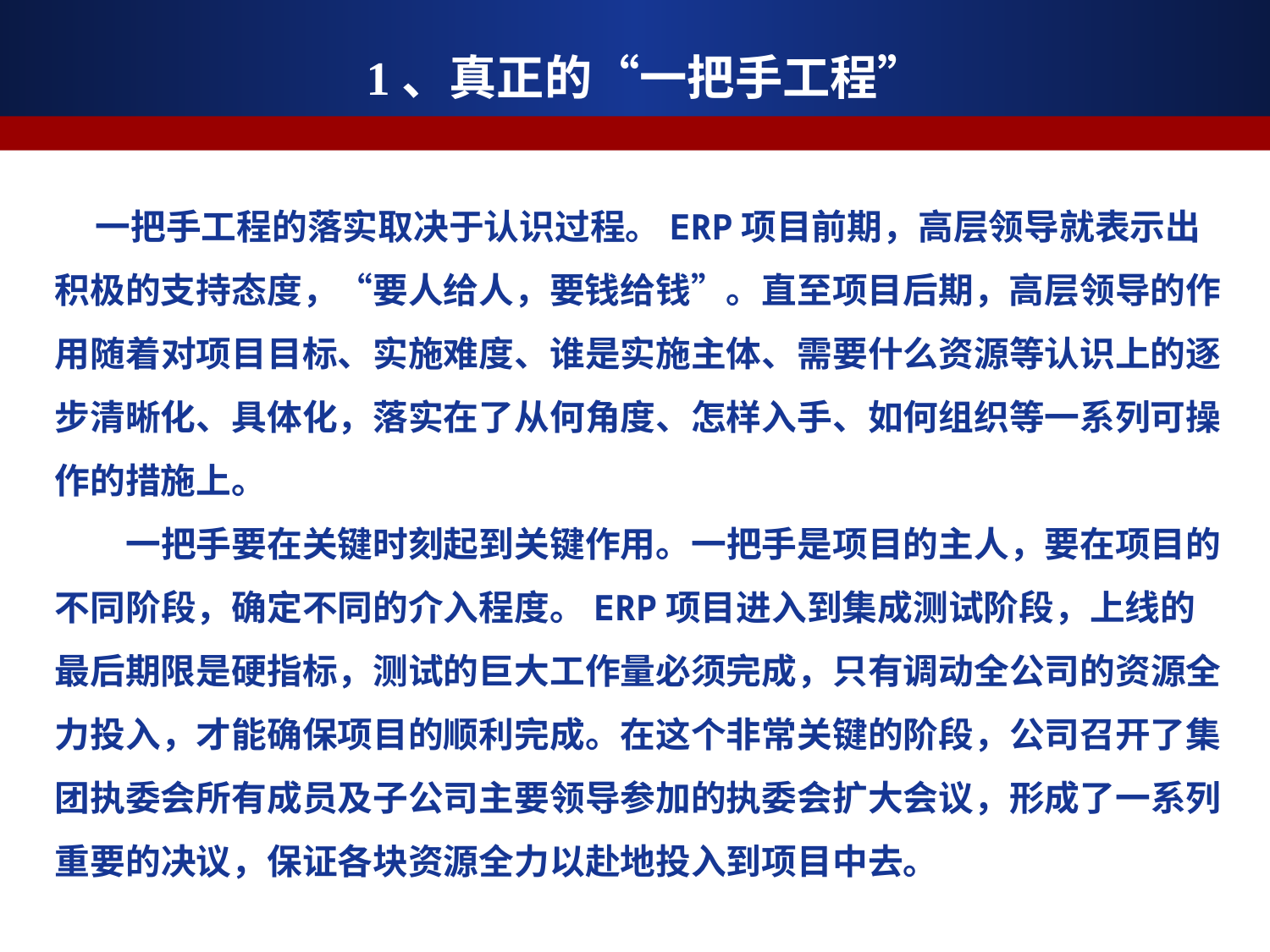

# 1、真正的“一把手工程”
    一把手工程的落实取决于认识过程。ERP项目前期，高层领导就表示出积极的支持态度，“要人给人，要钱给钱”。直至项目后期，高层领导的作用随着对项目目标、实施难度、谁是实施主体、需要什么资源等认识上的逐步清晰化、具体化，落实在了从何角度、怎样入手、如何组织等一系列可操作的措施上。
　　一把手要在关键时刻起到关键作用。一把手是项目的主人，要在项目的不同阶段，确定不同的介入程度。ERP项目进入到集成测试阶段，上线的最后期限是硬指标，测试的巨大工作量必须完成，只有调动全公司的资源全力投入，才能确保项目的顺利完成。在这个非常关键的阶段，公司召开了集团执委会所有成员及子公司主要领导参加的执委会扩大会议，形成了一系列重要的决议，保证各块资源全力以赴地投入到项目中去。